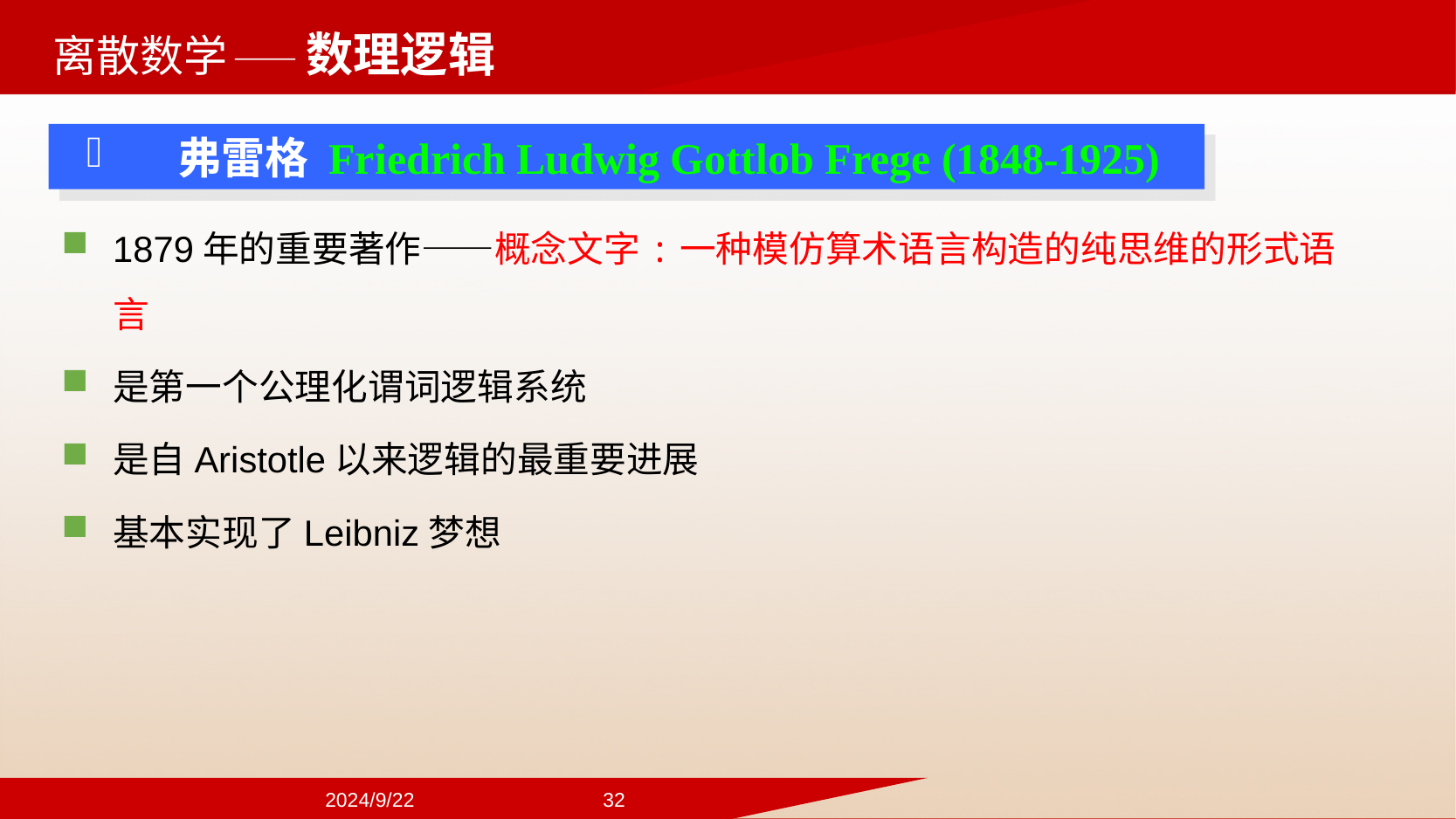

——数理逻辑
弗雷格 Friedrich Ludwig Gottlob Frege (1848-1925)
1879年的重要著作——概念文字:一种模仿算术语言构造的纯思维的形式语言
是第一个公理化谓词逻辑系统
是自Aristotle以来逻辑的最重要进展
基本实现了Leibniz梦想

2024/9/22
32